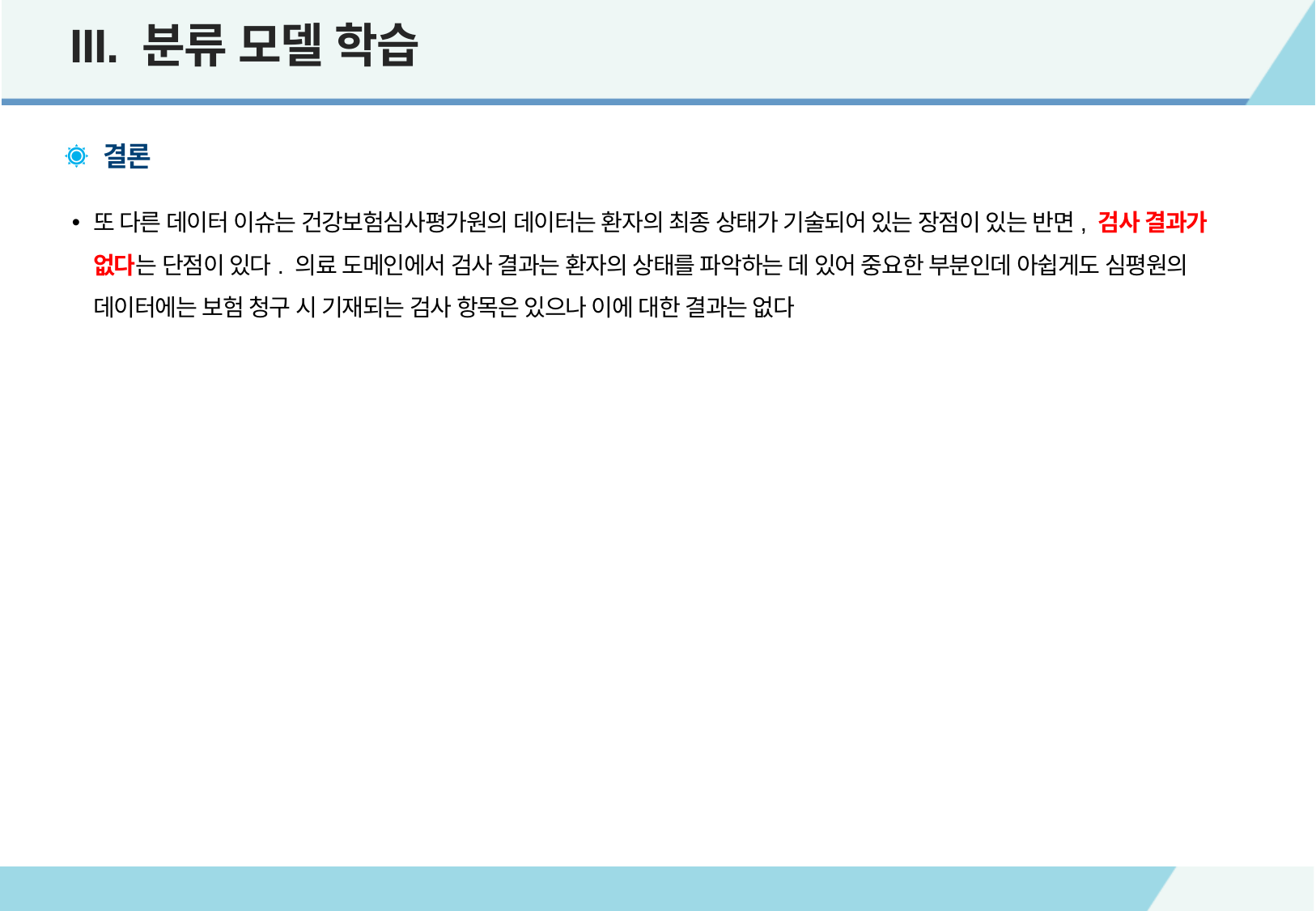

III. 분류 모델 학습
결론
또 다른 데이터 이슈는 건강보험심사평가원의 데이터는 환자의 최종 상태가 기술되어 있는 장점이 있는 반면, 검사 결과가 없다는 단점이 있다. 의료 도메인에서 검사 결과는 환자의 상태를 파악하는 데 있어 중요한 부분인데 아쉽게도 심평원의 데이터에는 보험 청구 시 기재되는 검사 항목은 있으나 이에 대한 결과는 없다